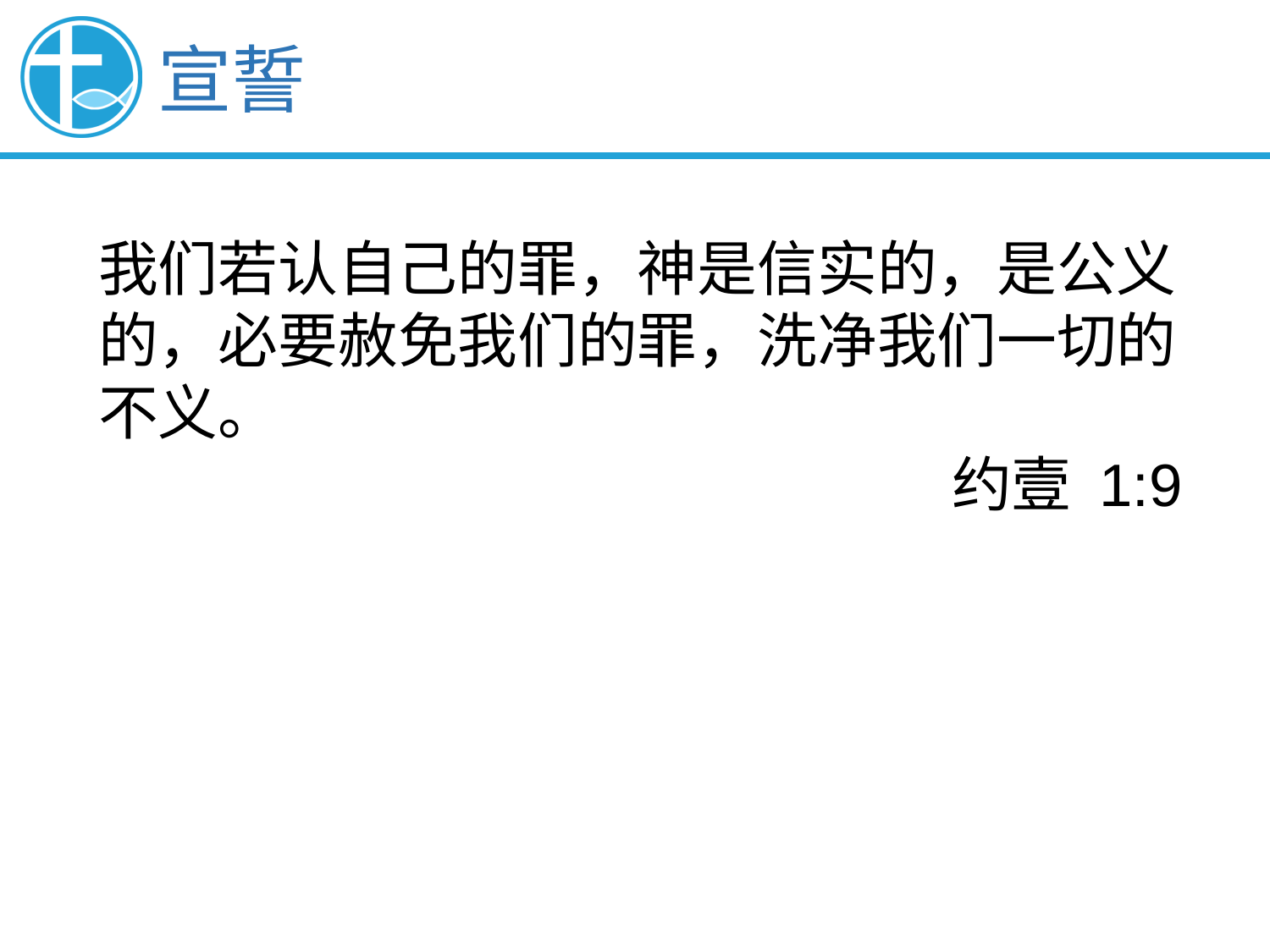

宣誓
我们若认自己的罪，神是信实的，是公义的，必要赦免我们的罪，洗净我们一切的不义。
约壹 1:9